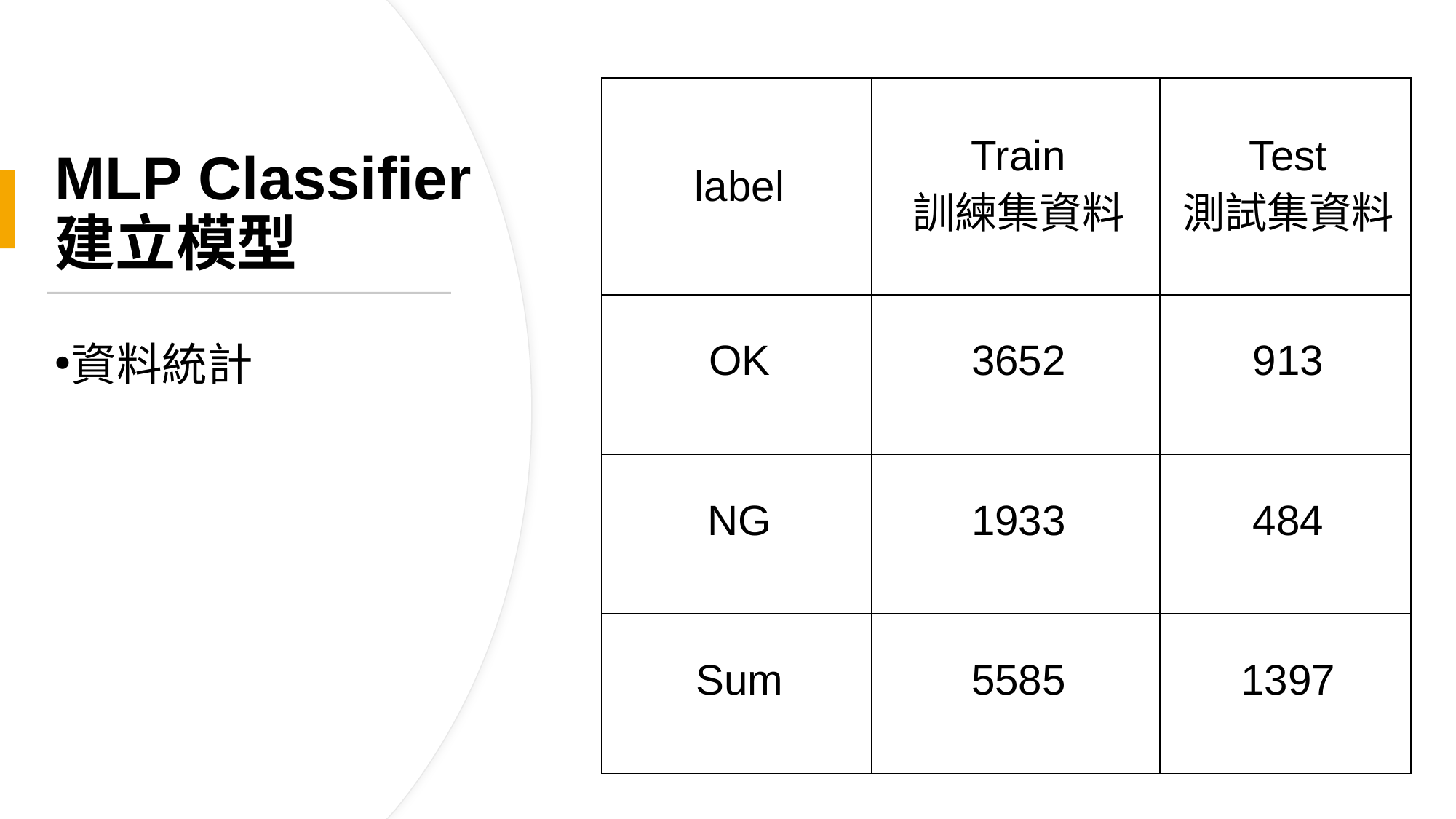

| label | Train 訓練集資料 | Test 測試集資料 |
| --- | --- | --- |
| OK | 3652 | 913 |
| NG | 1933 | 484 |
| Sum | 5585 | 1397 |
# MLP Classifier 建立模型

資料統計